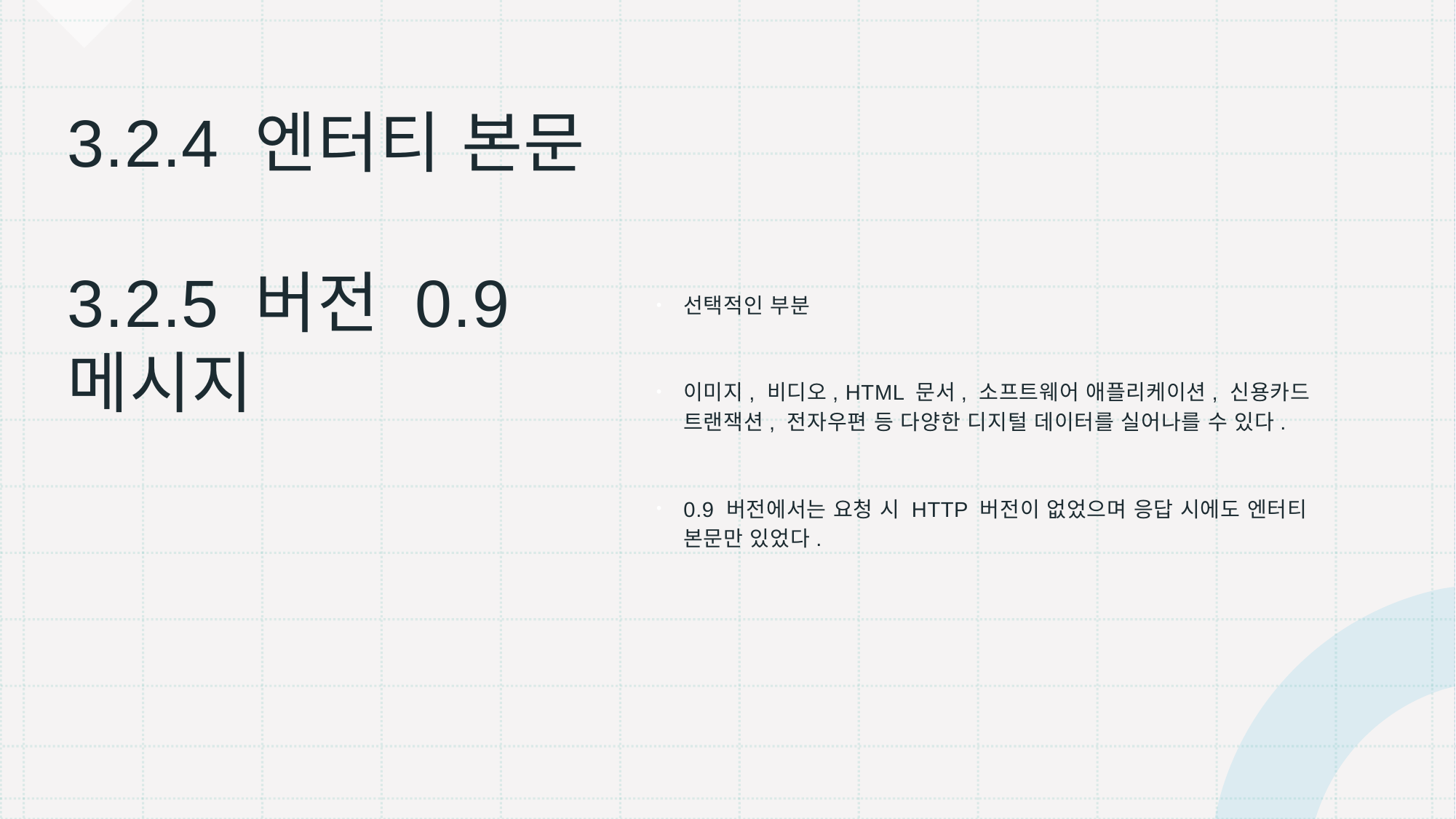

# 3.2.4 엔터티 본문 3.2.5 버전 0.9 메시지
선택적인 부분

이미지, 비디오, HTML 문서, 소프트웨어 애플리케이션, 신용카드 트랜잭션, 전자우편 등 다양한 디지털 데이터를 실어나를 수 있다.

0.9 버전에서는 요청 시 HTTP 버전이 없었으며 응답 시에도 엔터티 본문만 있었다.